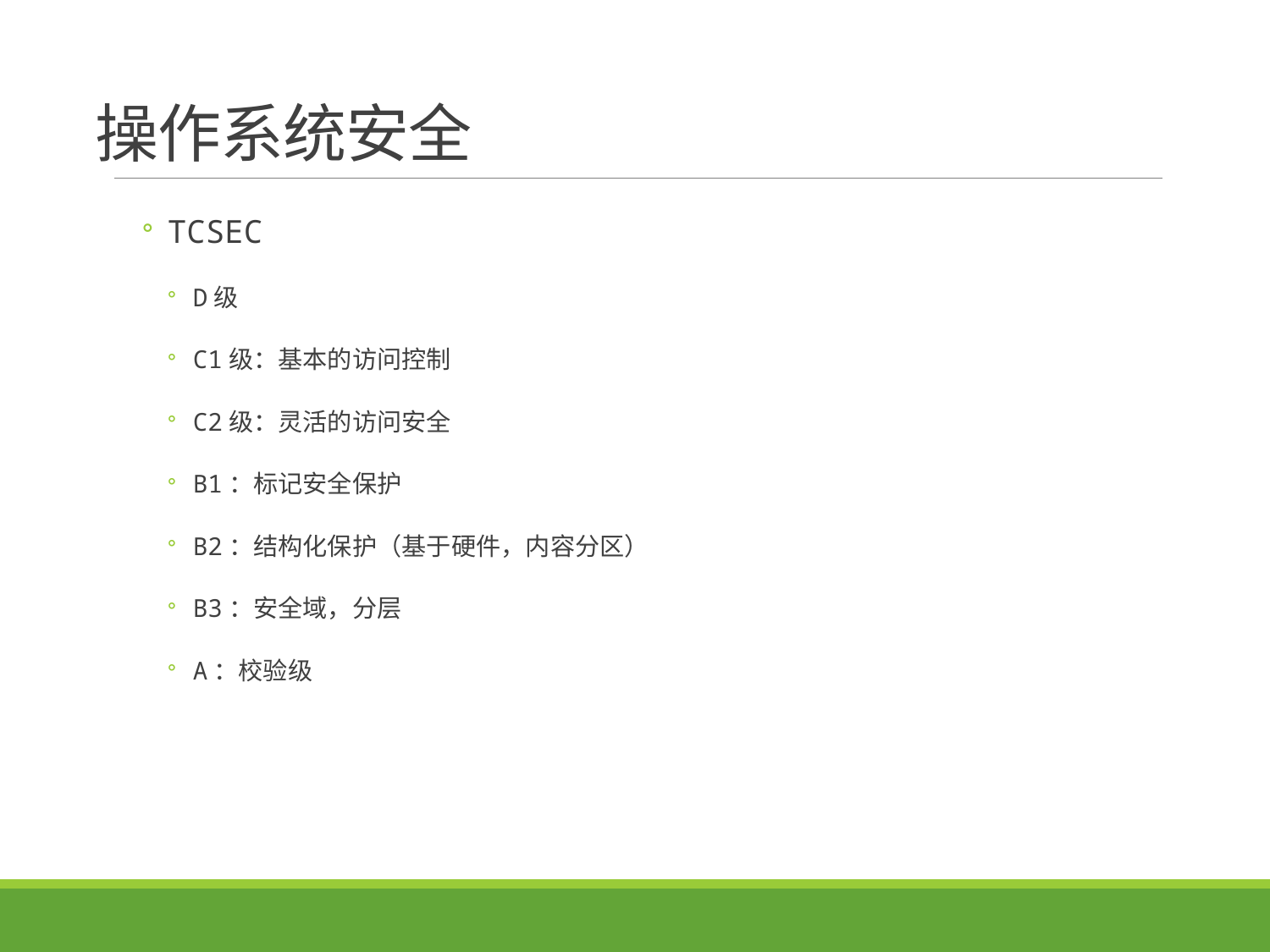

# 操作系统安全
TCSEC
D级
C1级：基本的访问控制
C2级：灵活的访问安全
B1：标记安全保护
B2：结构化保护（基于硬件，内容分区）
B3：安全域，分层
A：校验级